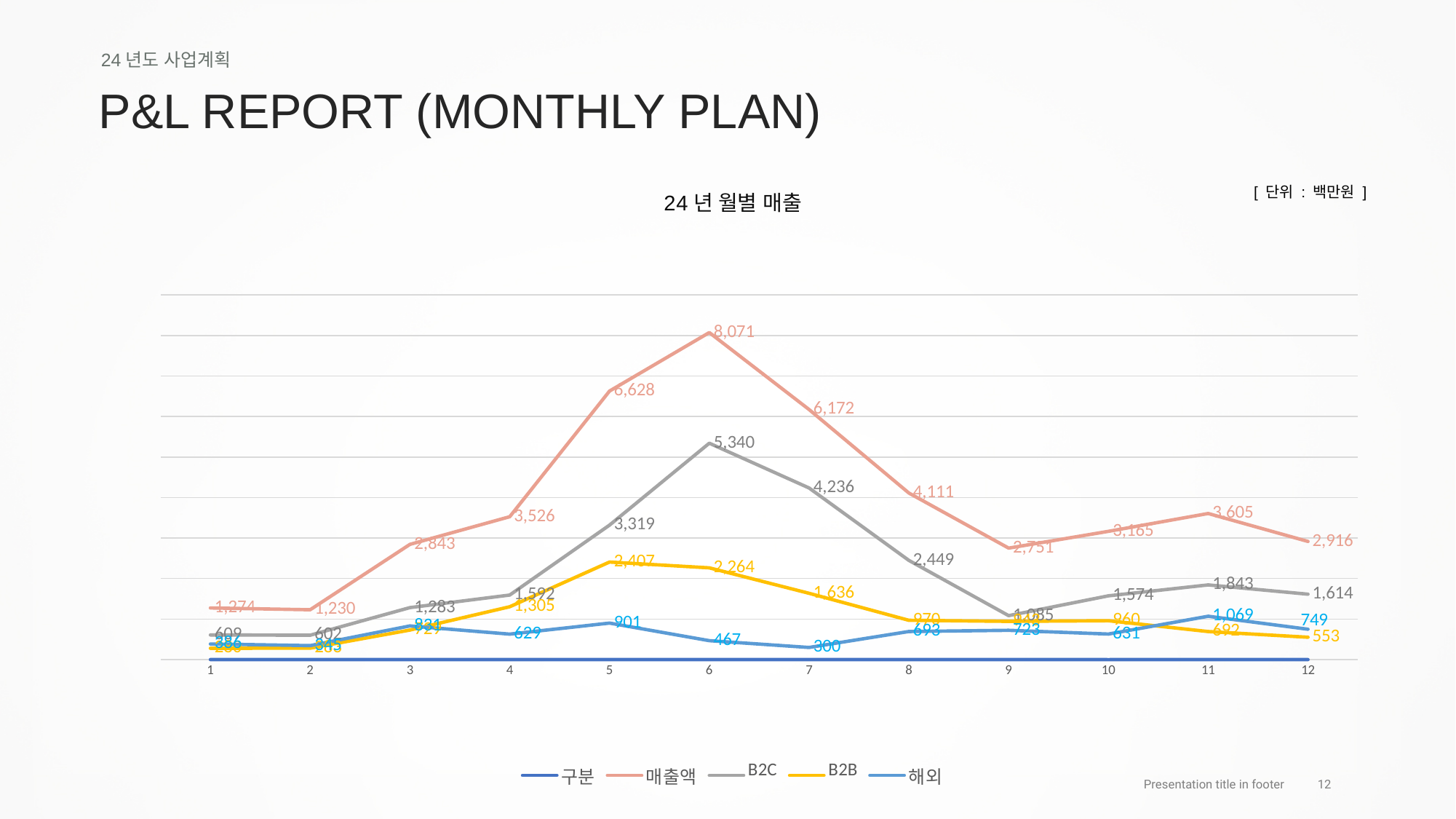

24년도 사업계획
P&L REPORT (MONTHLY PLAN)

### Chart: 24년 월별 매출

| Category | 구분 | 매출액 | B2C | B2B | 해외 |
|---|---|---|---|---|---|
[ 단위 : 백만원 ]